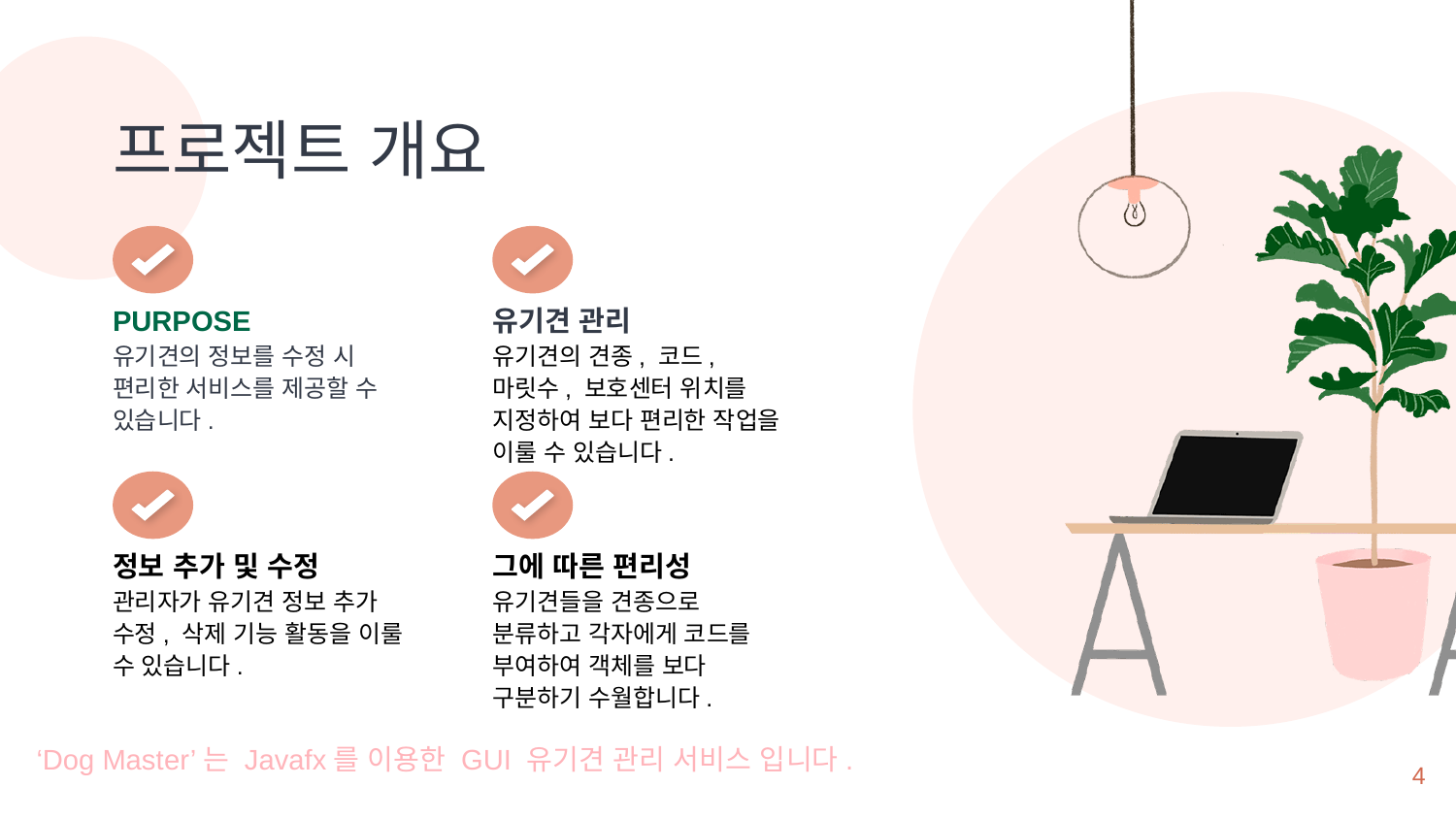

프로젝트 개요

PURPOSE
유기견 관리
유기견의 정보를 수정 시 편리한 서비스를 제공할 수 있습니다.
유기견의 견종, 코드, 마릿수, 보호센터 위치를 지정하여 보다 편리한 작업을 이룰 수 있습니다.

정보 추가 및 수정
그에 따른 편리성
관리자가 유기견 정보 추가 수정, 삭제 기능 활동을 이룰 수 있습니다.
유기견들을 견종으로 분류하고 각자에게 코드를 부여하여 객체를 보다 구분하기 수월합니다.
‘Dog Master’는 Javafx를 이용한 GUI 유기견 관리 서비스 입니다.
4